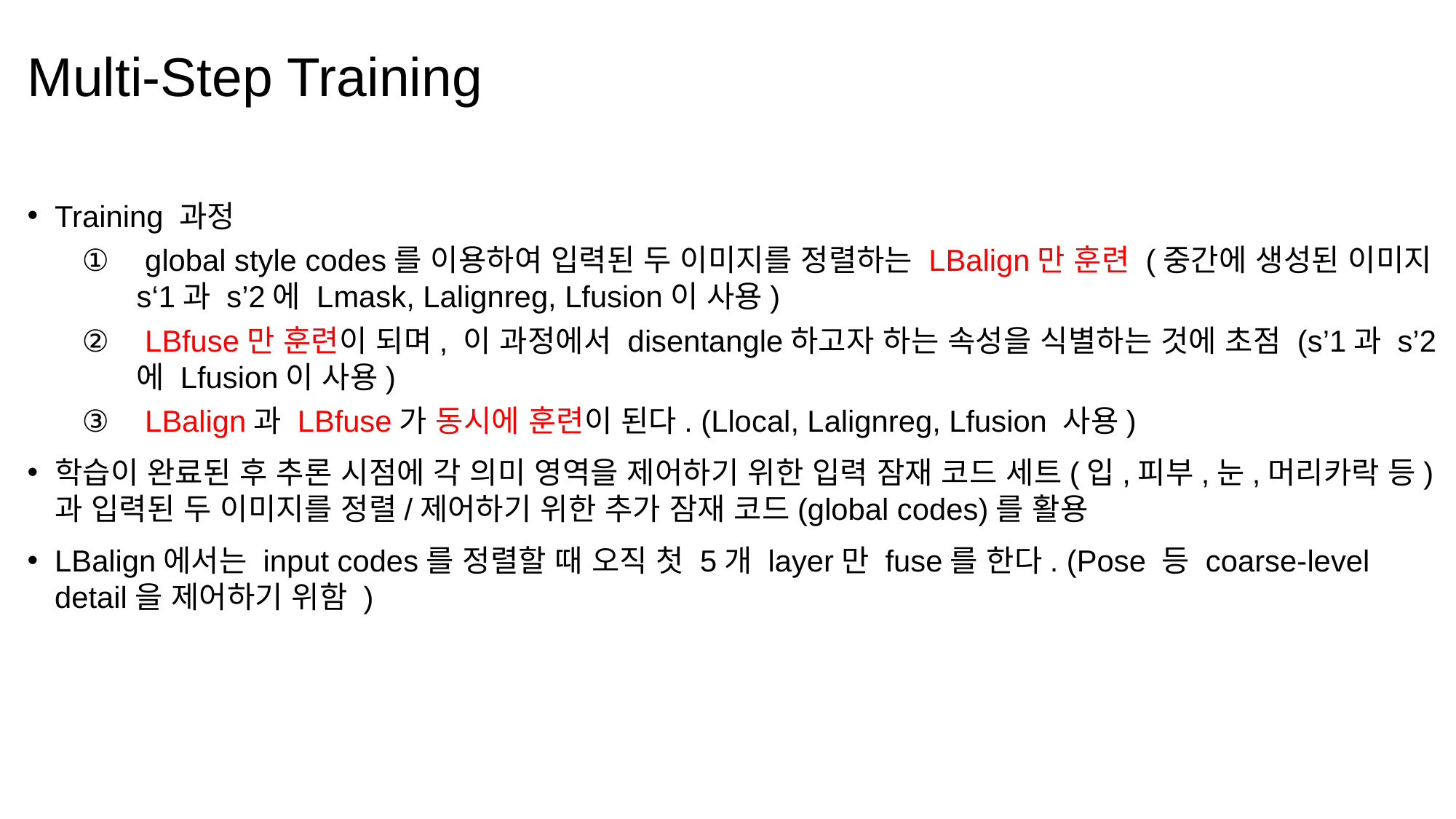

# Multi-Step Training
Training 과정
 global style codes를 이용하여 입력된 두 이미지를 정렬하는 LBalign만 훈련 (중간에 생성된 이미지 s‘1과 s’2에 Lmask, Lalignreg, Lfusion이 사용)
 LBfuse만 훈련이 되며, 이 과정에서 disentangle하고자 하는 속성을 식별하는 것에 초점 (s’1과 s’2에 Lfusion이 사용)
 LBalign과 LBfuse가 동시에 훈련이 된다. (Llocal, Lalignreg, Lfusion 사용)
학습이 완료된 후 추론 시점에 각 의미 영역을 제어하기 위한 입력 잠재 코드 세트(입,피부,눈,머리카락 등)과 입력된 두 이미지를 정렬/제어하기 위한 추가 잠재 코드(global codes)를 활용
LBalign에서는 input codes를 정렬할 때 오직 첫 5개 layer만 fuse를 한다. (Pose 등 coarse-level detail을 제어하기 위함 )